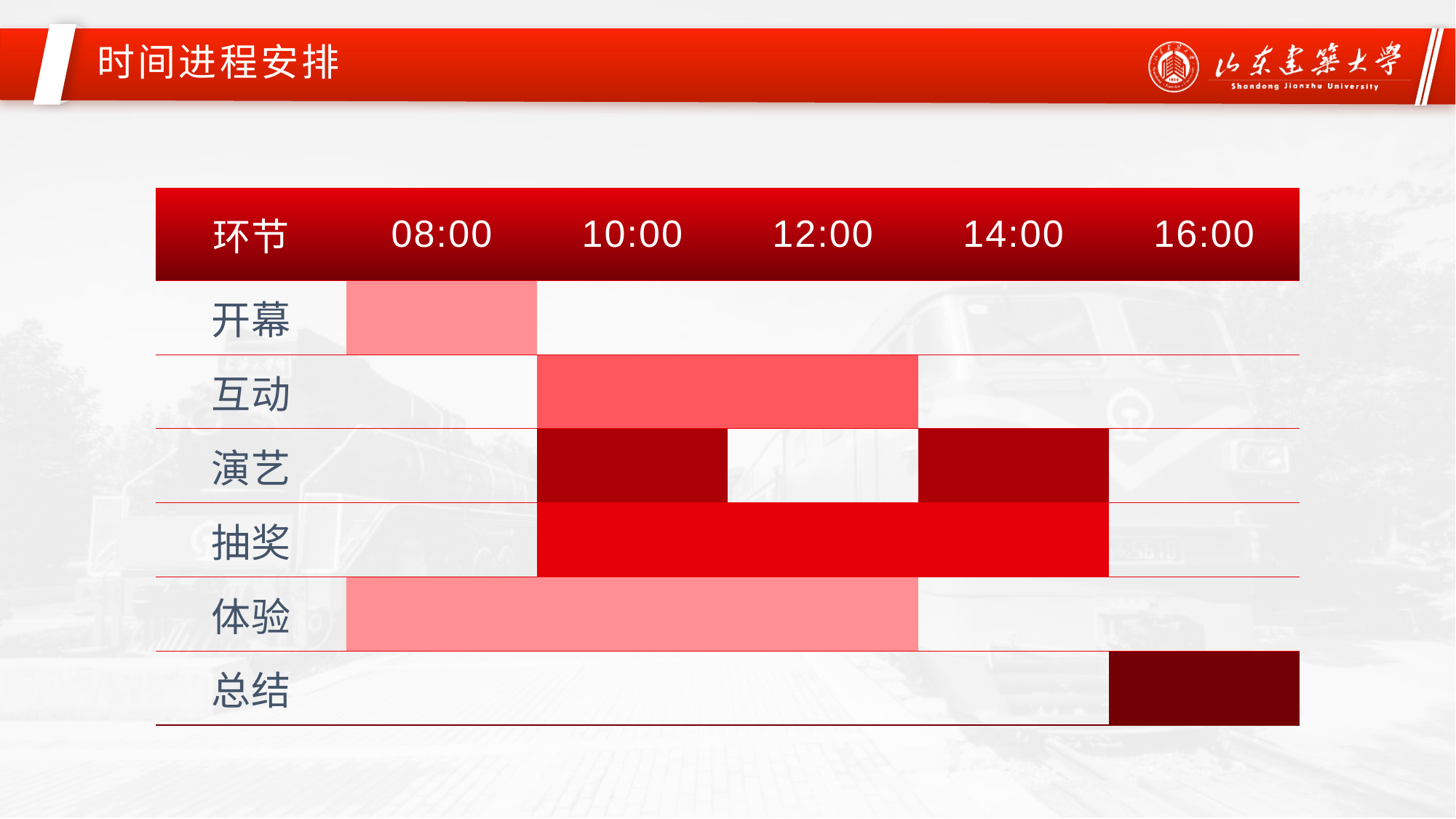

时间进程安排
| 环节 | 08:00 | 10:00 | 12:00 | 14:00 | 16:00 |
| --- | --- | --- | --- | --- | --- |
| 开幕 |  |  |  |  |  |
| 互动 |  |  |  |  |  |
| 演艺 |  |  |  |  |  |
| 抽奖 |  |  |  |  |  |
| 体验 |  |  |  |  |  |
| 总结 |  |  |  |  |  |